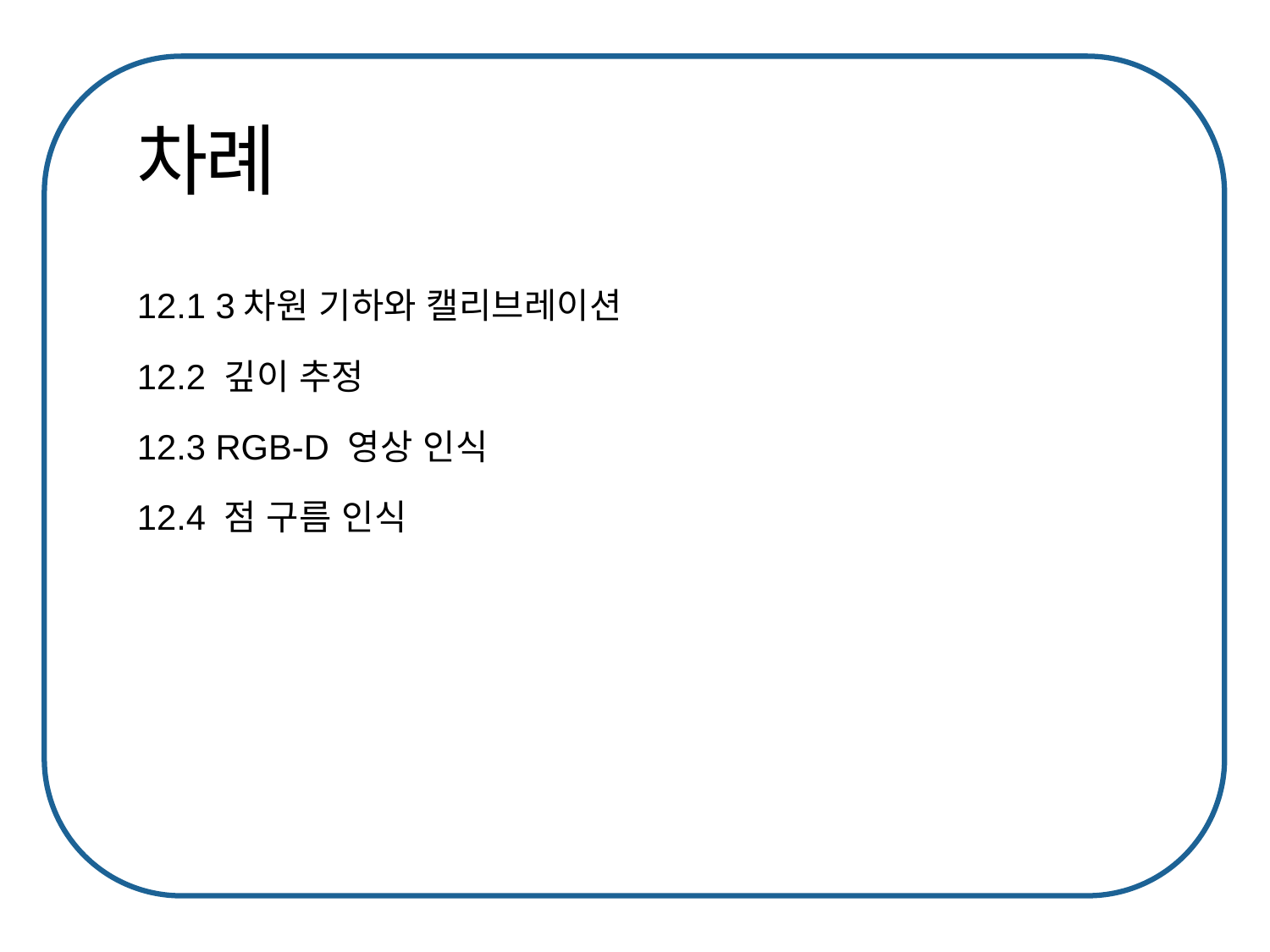

12.1 3차원 기하와 캘리브레이션
12.2 깊이 추정
12.3 RGB-D 영상 인식
12.4 점 구름 인식